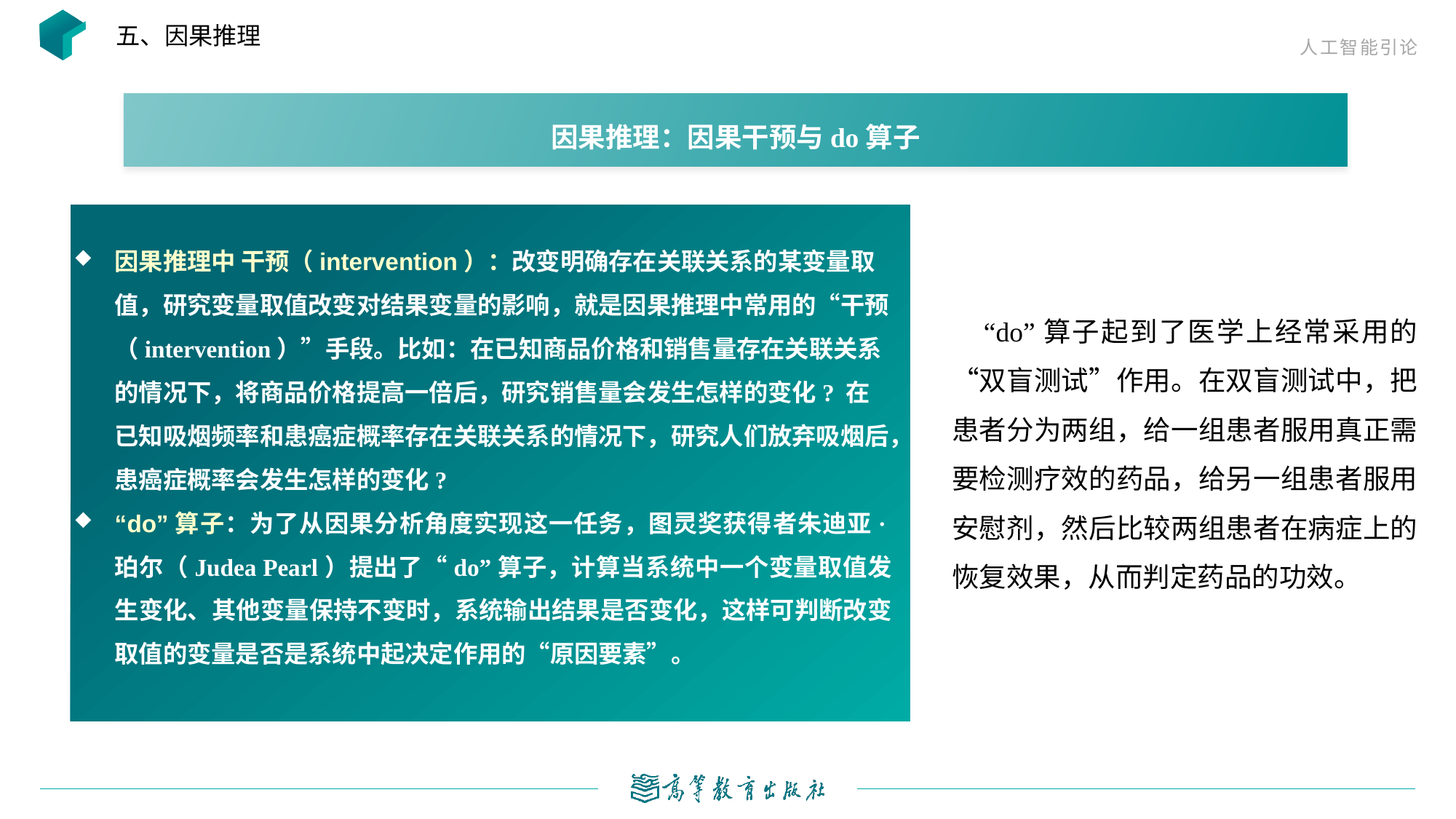

五、因果推理

因果推理：因果干预与do算子

因果推理中 干预（intervention）：改变明确存在关联关系的某变量取值，研究变量取值改变对结果变量的影响，就是因果推理中常用的“干预（intervention）”手段。比如：在已知商品价格和销售量存在关联关系的情况下，将商品价格提高一倍后，研究销售量会发生怎样的变化? 在已知吸烟频率和患癌症概率存在关联关系的情况下，研究人们放弃吸烟后，患癌症概率会发生怎样的变化?
“do”算子：为了从因果分析角度实现这一任务，图灵奖获得者朱迪亚·珀尔（Judea Pearl）提出了“do”算子，计算当系统中一个变量取值发生变化、其他变量保持不变时，系统输出结果是否变化，这样可判断改变取值的变量是否是系统中起决定作用的“原因要素”。

“do”算子起到了医学上经常采用的“双盲测试”作用。在双盲测试中，把患者分为两组，给一组患者服用真正需要检测疗效的药品，给另一组患者服用安慰剂，然后比较两组患者在病症上的恢复效果，从而判定药品的功效。